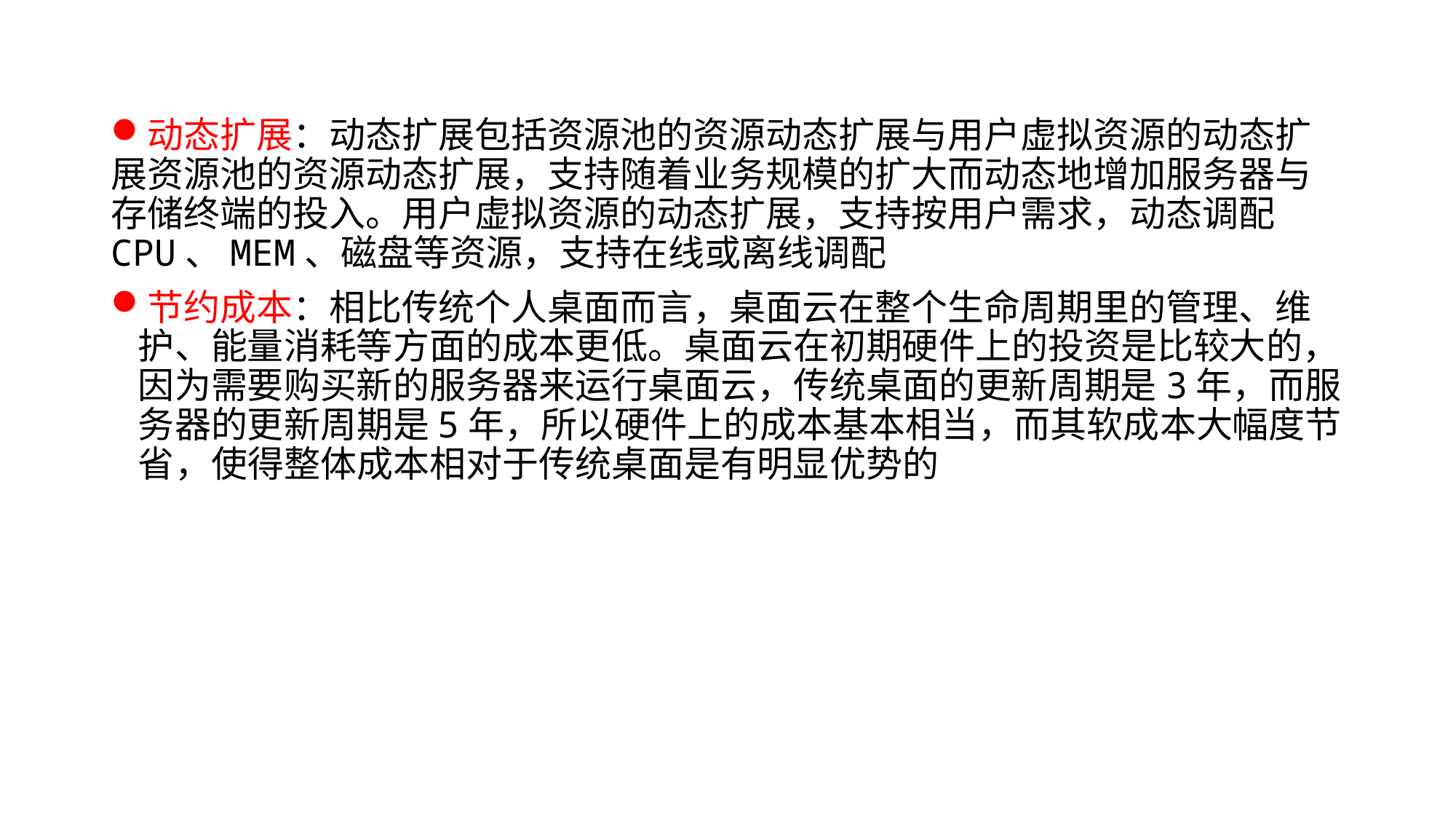

动态扩展：动态扩展包括资源池的资源动态扩展与用户虚拟资源的动态扩展资源池的资源动态扩展，支持随着业务规模的扩大而动态地增加服务器与存储终端的投入。用户虚拟资源的动态扩展，支持按用户需求，动态调配CPU、MEM、磁盘等资源，支持在线或离线调配
节约成本：相比传统个人桌面而言，桌面云在整个生命周期里的管理、维护、能量消耗等方面的成本更低。桌面云在初期硬件上的投资是比较大的，因为需要购买新的服务器来运行桌面云，传统桌面的更新周期是3年，而服务器的更新周期是5年，所以硬件上的成本基本相当，而其软成本大幅度节省，使得整体成本相对于传统桌面是有明显优势的